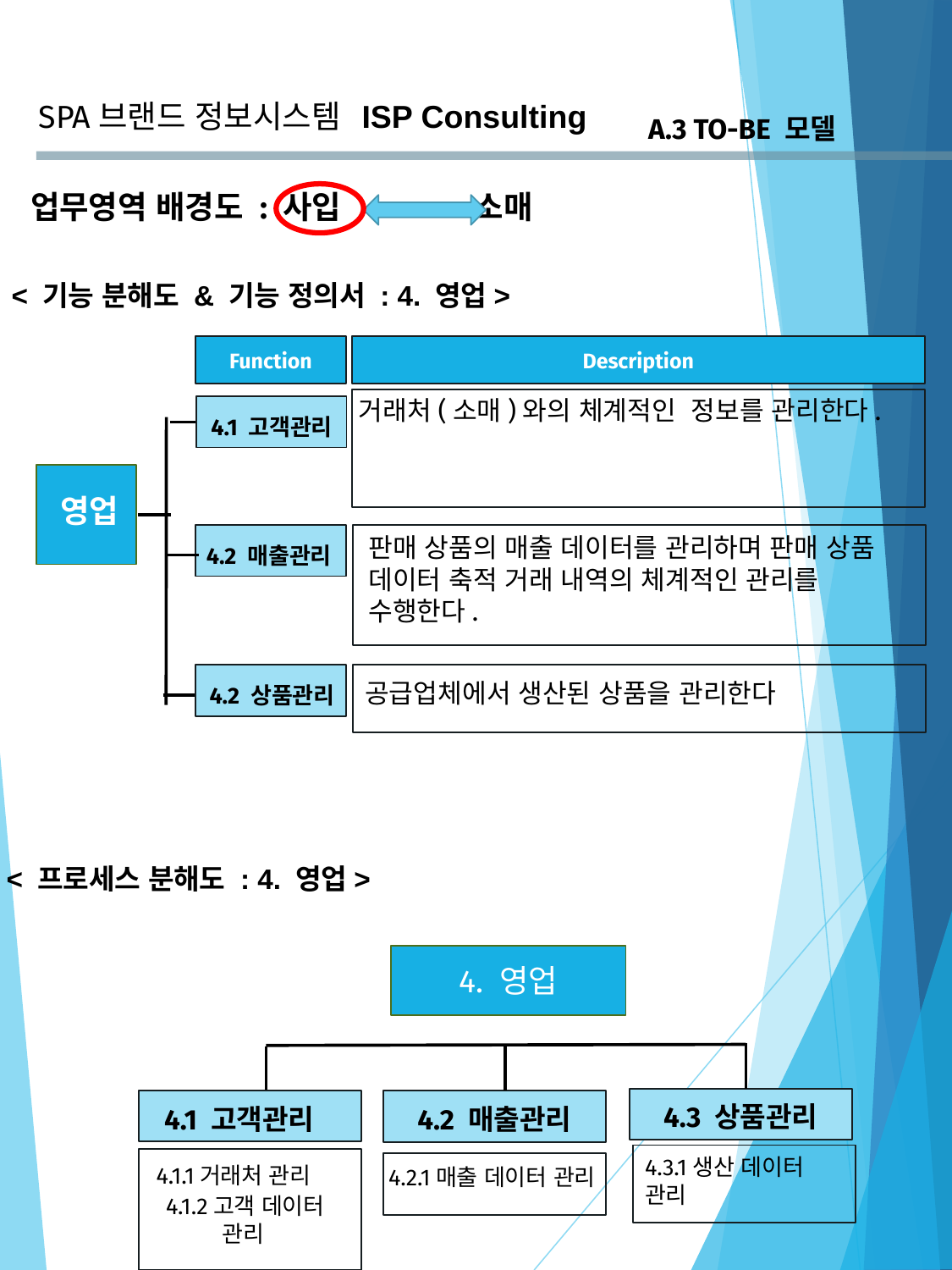

SPA브랜드 정보시스템
ISP Consulting
A.3 TO-BE 모델
업무영역 배경도 : 사입               소매

< 기능 분해도 & 기능 정의서 : 4. 영업>
Function
Description
거래처(소매)와의 체계적인  정보를 관리한다.

4.1 고객관리

 영업

판매 상품의 매출 데이터를 관리하며 판매 상품 데이터 축적 거래 내역의 체계적인 관리를 수행한다.
4.2 매출관리

공급업체에서 생산된 상품을 관리한다
4.2 상품관리
< 프로세스 분해도 : 4. 영업>

4. 영업

4.3 상품관리

4.1 고객관리

4.2 매출관리

4.3.1생산 데이터 관리

4.1.1거래처 관리
4.2.1매출 데이터 관리
4.1.2고객 데이터
        관리